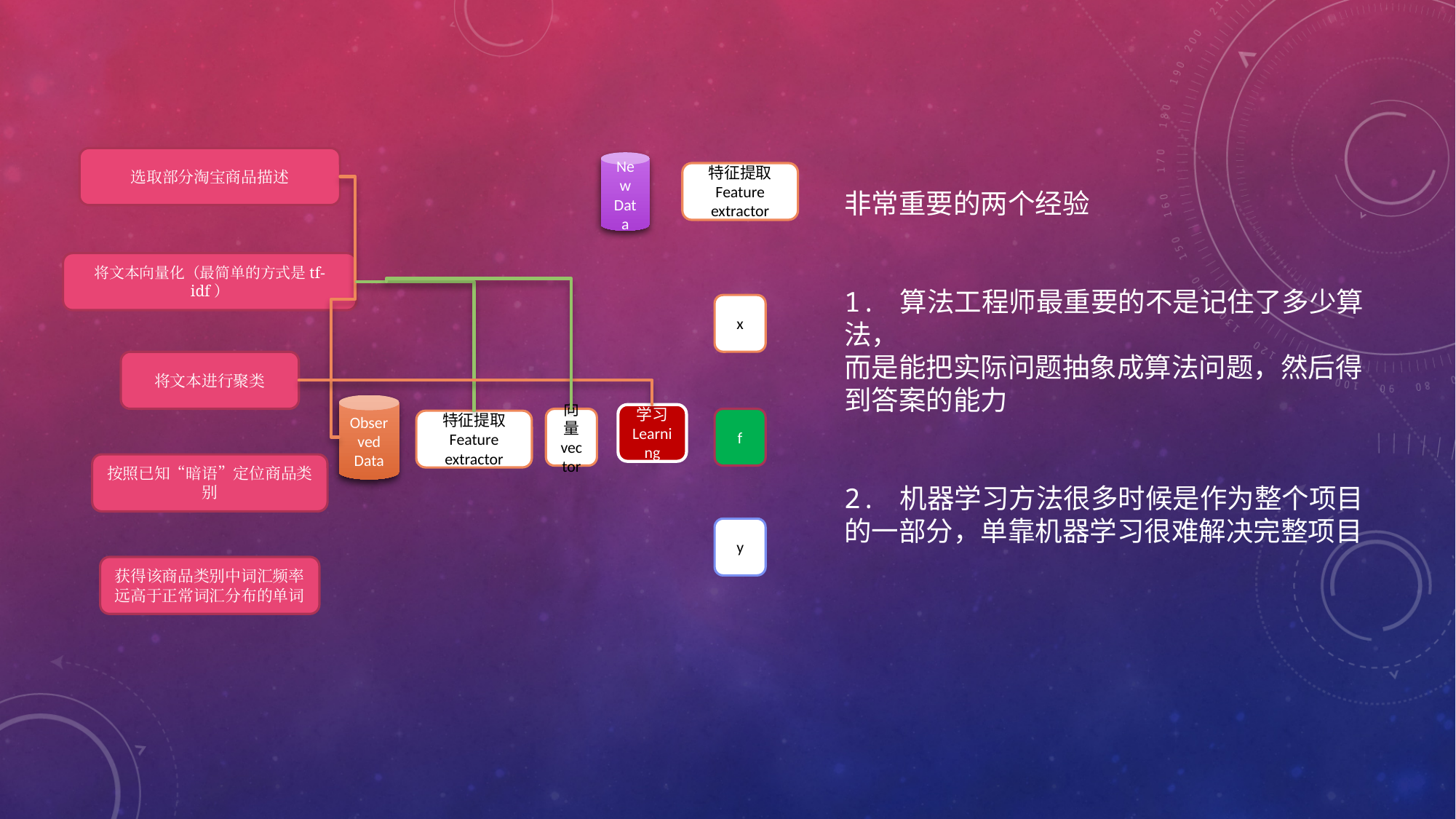

选取部分淘宝商品描述
New
Data
特征提取
Feature extractor
x
Observed
Data
学习
Learning
向量
vector
f
特征提取
Feature extractor
y
将文本向量化（最简单的方式是tf-idf）
将文本进行聚类
按照已知“暗语”定位商品类别
获得该商品类别中词汇频率远高于正常词汇分布的单词
非常重要的两个经验

1. 算法工程师最重要的不是记住了多少算法，
而是能把实际问题抽象成算法问题，然后得到答案的能力

2. 机器学习方法很多时候是作为整个项目的一部分，单靠机器学习很难解决完整项目